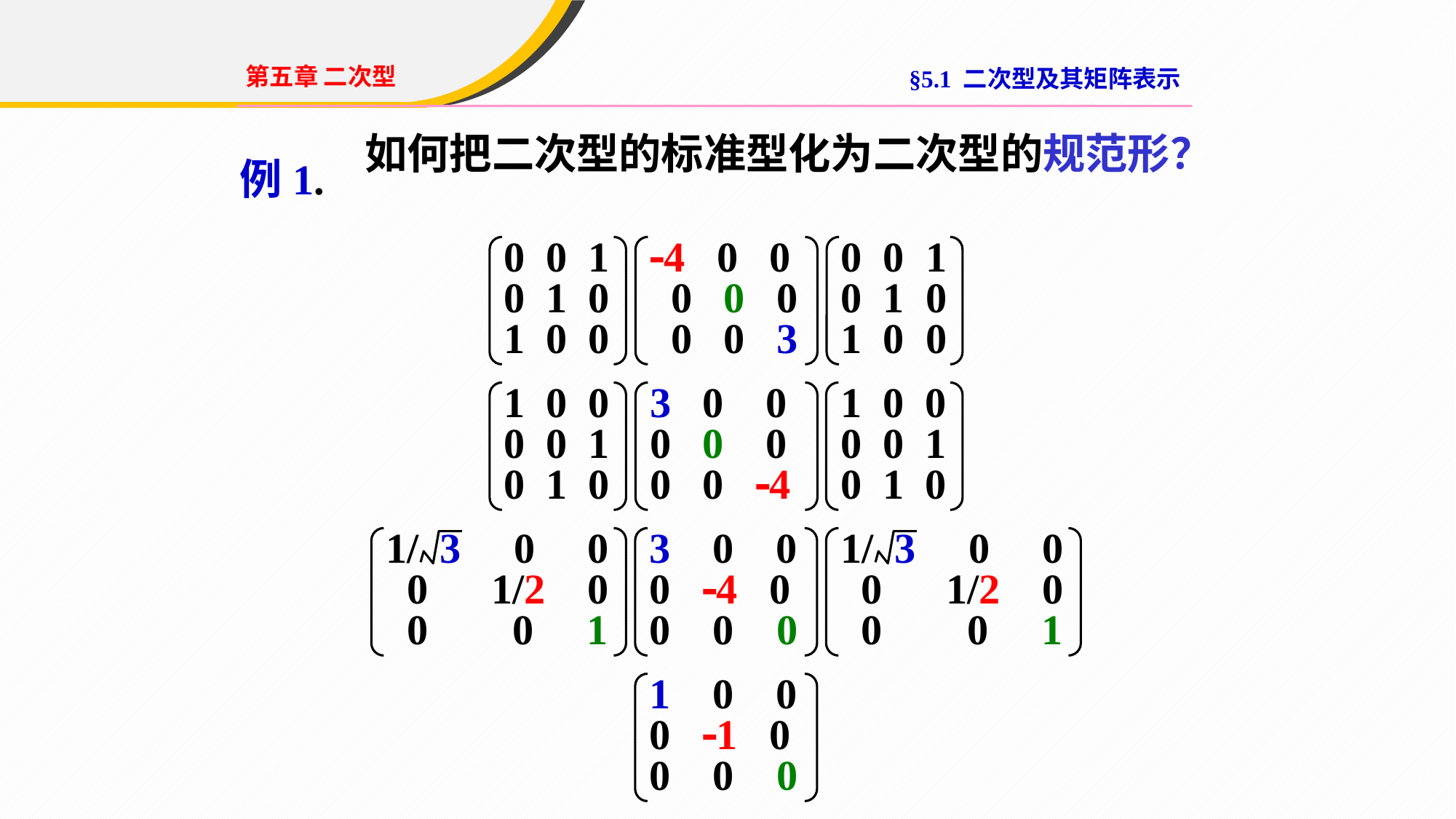

第五章 二次型
§5.1 二次型及其矩阵表示

如何把二次型的标准型化为二次型的规范形？
例1.
0  0  1
0  1  0
1  0  0
−4   0   0
  0   0   0
  0   0   3
0  0  1
0  1  0
1  0  0
1  0  0
0  0  1
0  1  0
3   0    0
0   0    0
0   0   −4
1  0  0
0  0  1
0  1  0
1/  3     0     0
  0      1/2    0
  0        0     1

3    0    0
0   −4   0
0    0    0
1/  3     0     0
  0      1/2    0
  0        0     1

1    0    0
0   −1   0
0    0    0